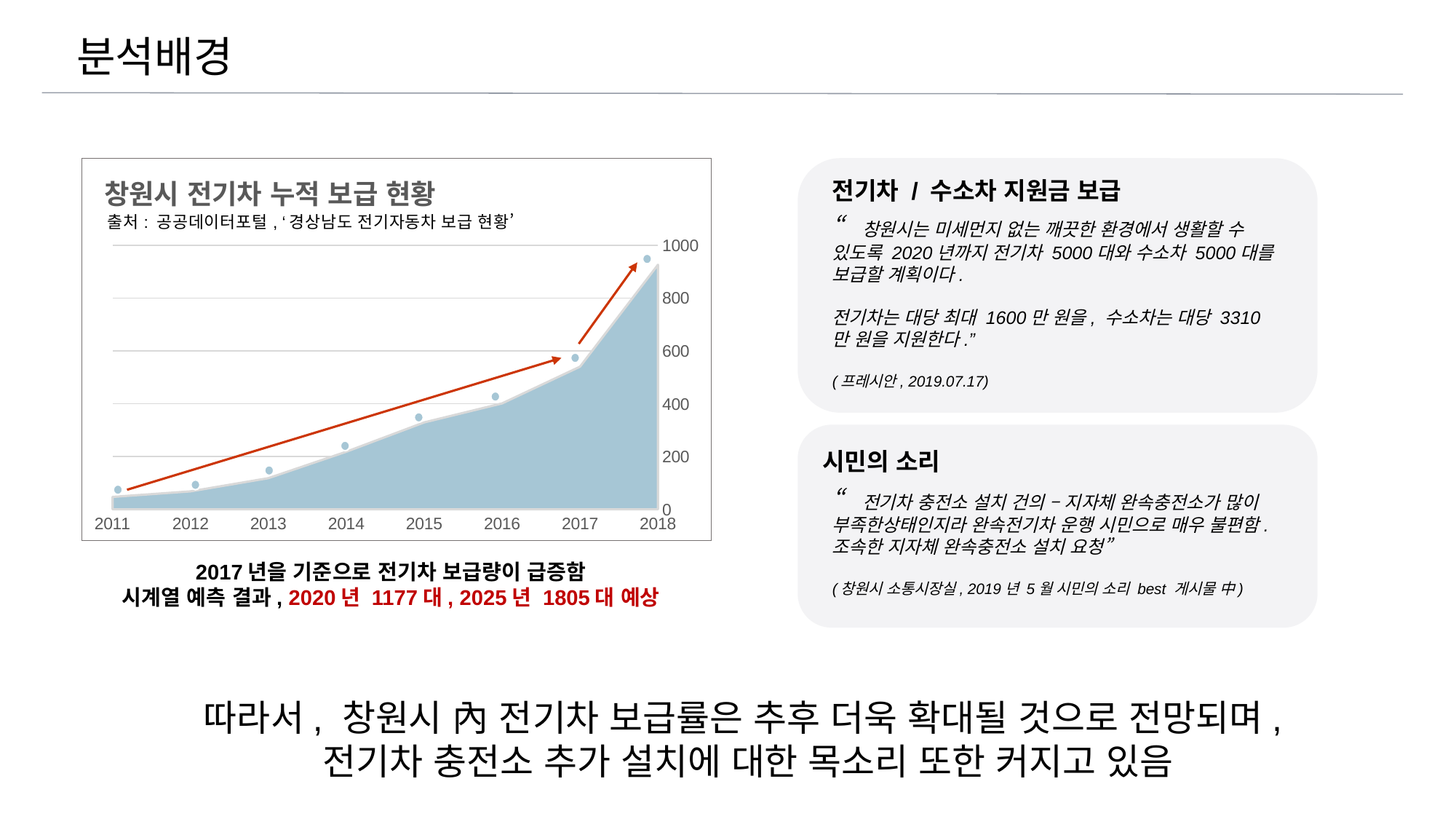

분석배경

### Chart: 창원시 전기차 누적 보급 현황

| Category | 보급량 |
|---|---|
| 2018 | 926.0 |
| 2017 | 540.0 |
| 2016 | 401.0 |
| 2015 | 329.0 |
| 2014 | 218.0 |
| 2013 | 118.0 |
| 2012 | 68.0 |
| 2011 | 47.0 |
전기차 / 수소차 지원금 보급
“창원시는 미세먼지 없는 깨끗한 환경에서 생활할 수 있도록 2020년까지 전기차 5000대와 수소차 5000대를 보급할 계획이다.

전기차는 대당 최대 1600만 원을, 수소차는 대당 3310만 원을 지원한다.”

(프레시안, 2019.07.17)

시민의 소리

“전기차 충전소 설치 건의 – 지자체 완속충전소가 많이 부족한상태인지라 완속전기차 운행 시민으로 매우 불편함. 조속한 지자체 완속충전소 설치 요청”

(창원시 소통시장실, 2019년 5월 시민의 소리 best 게시물 中)

2017년을 기준으로 전기차 보급량이 급증함
시계열 예측 결과, 2020년 1177대, 2025년 1805대 예상
따라서, 창원시 內 전기차 보급률은 추후 더욱 확대될 것으로 전망되며,
전기차 충전소 추가 설치에 대한 목소리 또한 커지고 있음